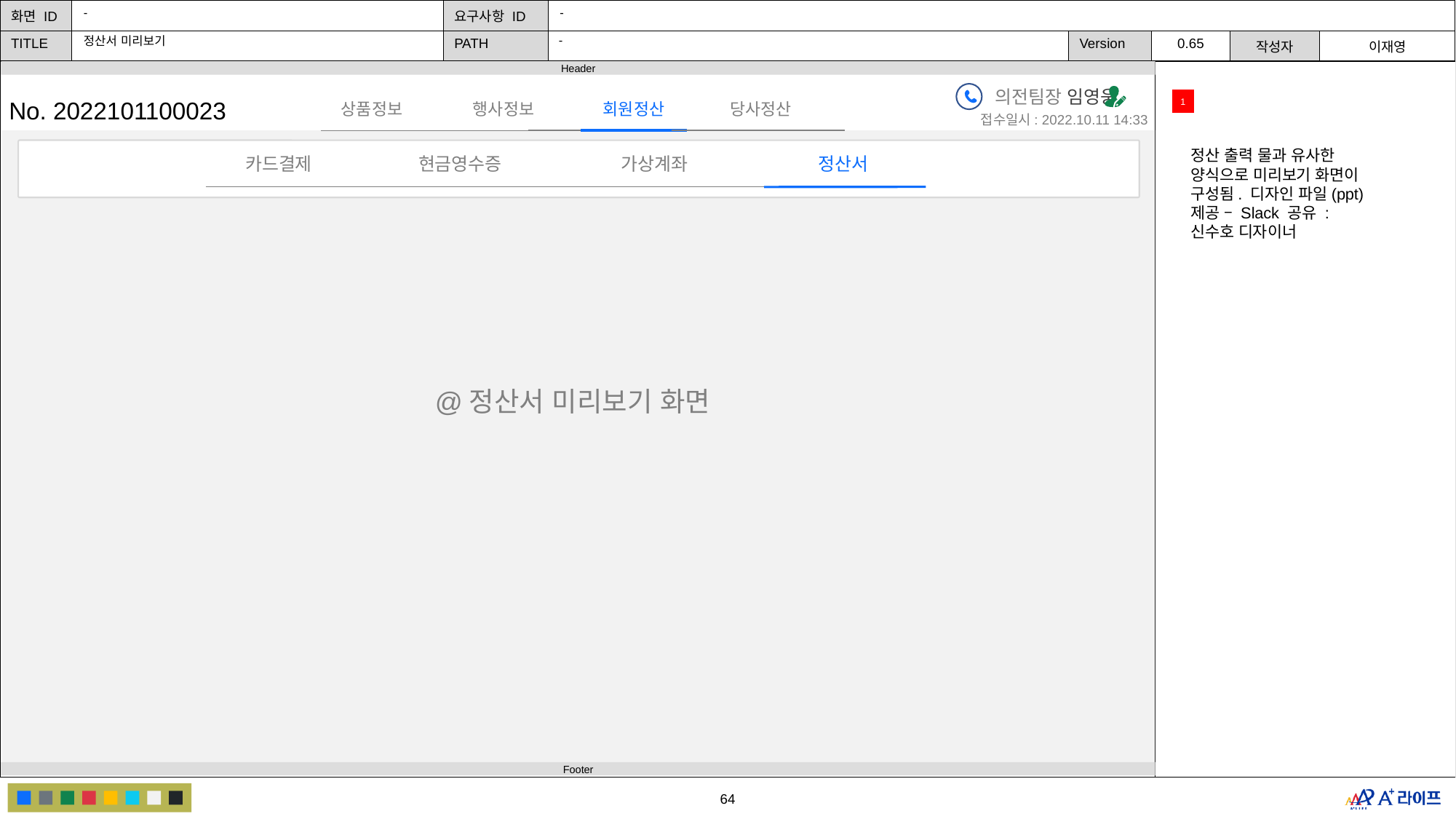

-
-
-
정산서 미리보기
의전팀장 임영웅

No. 2022101100023
1
행사정보
회원정산
당사정산
상품정보
접수일시: 2022.10.11 14:33

정산 출력 물과 유사한 양식으로 미리보기 화면이 구성됨. 디자인 파일(ppt) 제공 – Slack 공유 : 신수호 디자이너
정산서
카드결제
현금영수증
가상계좌
@정산서 미리보기 화면